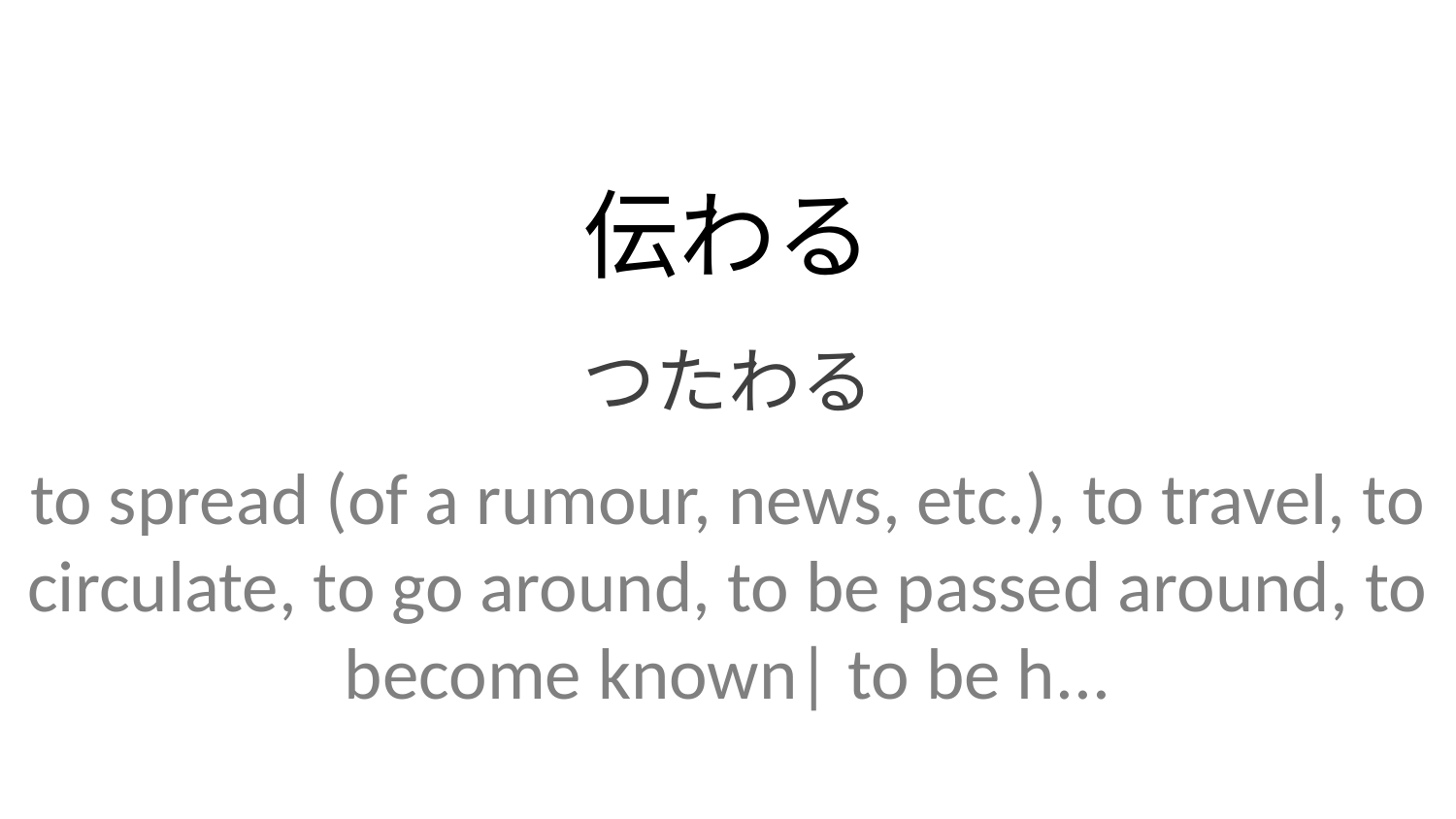

伝わる

つたわる
to spread (of a rumour, news, etc.), to travel, to circulate, to go around, to be passed around, to become known| to be h...